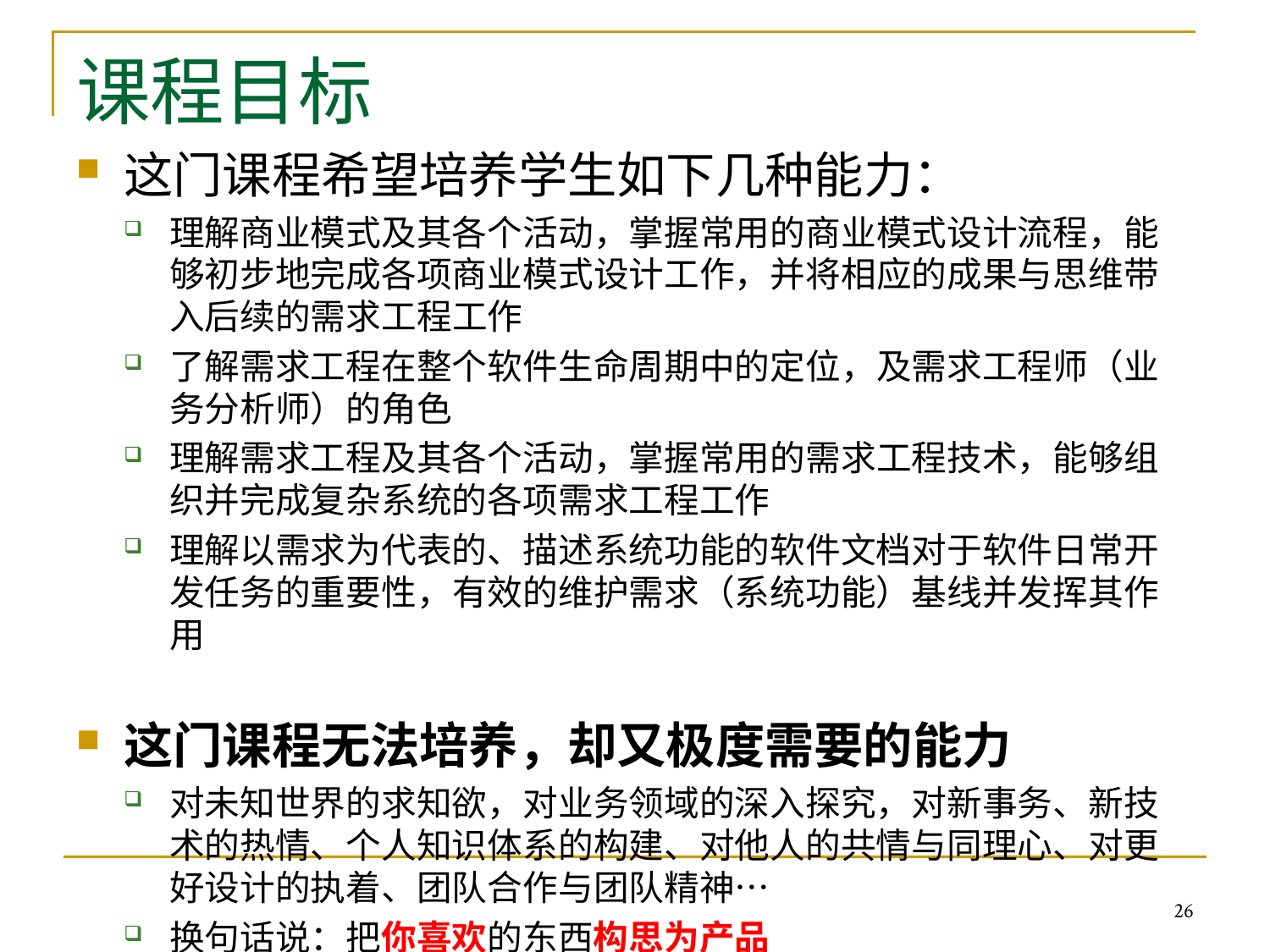

# 课程目标
这门课程希望培养学生如下几种能力：
理解商业模式及其各个活动，掌握常用的商业模式设计流程，能够初步地完成各项商业模式设计工作，并将相应的成果与思维带入后续的需求工程工作
了解需求工程在整个软件生命周期中的定位，及需求工程师（业务分析师）的角色
理解需求工程及其各个活动，掌握常用的需求工程技术，能够组织并完成复杂系统的各项需求工程工作
理解以需求为代表的、描述系统功能的软件文档对于软件日常开发任务的重要性，有效的维护需求（系统功能）基线并发挥其作用

这门课程无法培养，却又极度需要的能力
对未知世界的求知欲，对业务领域的深入探究，对新事务、新技术的热情、个人知识体系的构建、对他人的共情与同理心、对更好设计的执着、团队合作与团队精神…
换句话说：把你喜欢的东西构思为产品
26